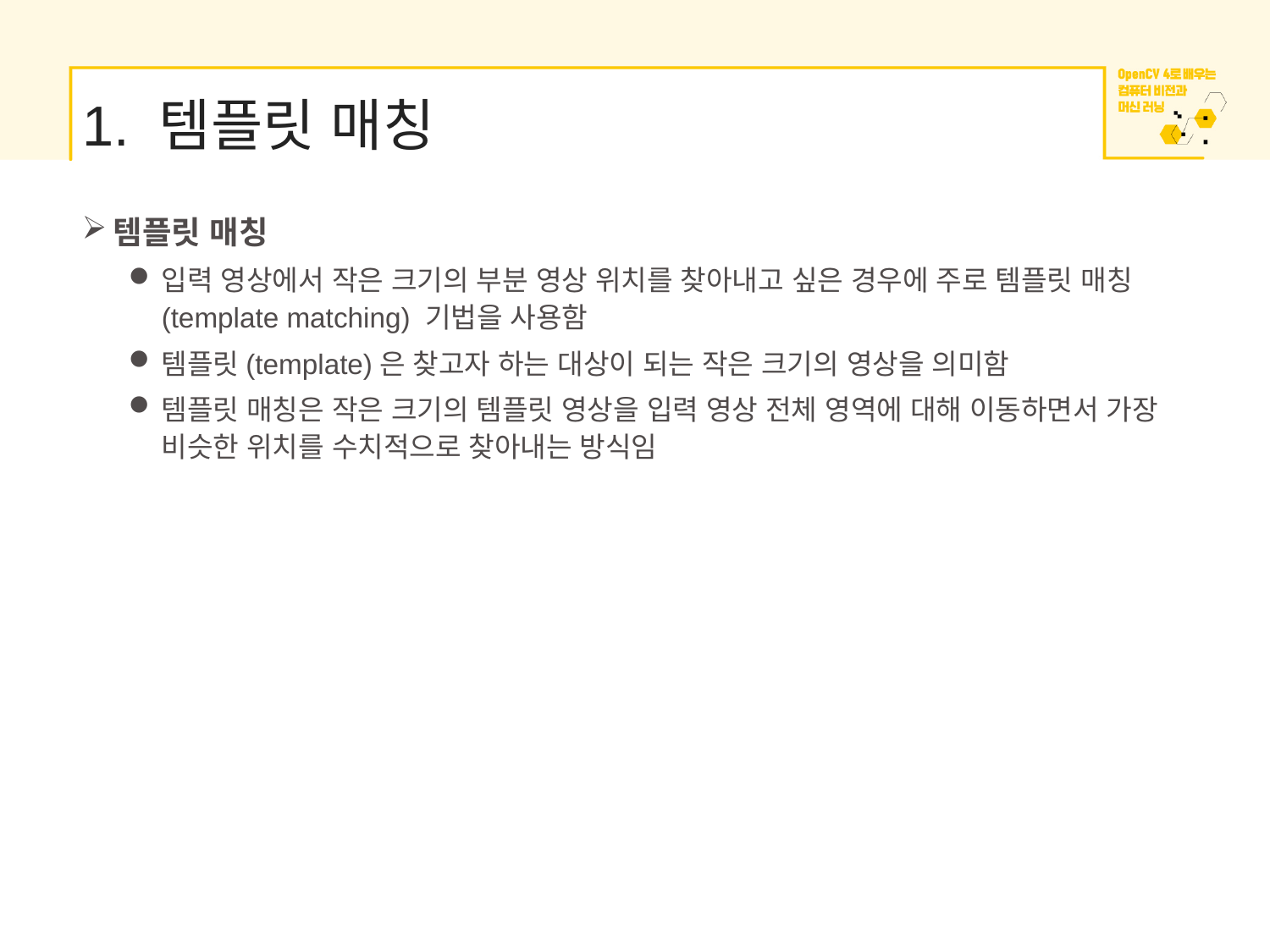

# 1. 템플릿 매칭
템플릿 매칭
입력 영상에서 작은 크기의 부분 영상 위치를 찾아내고 싶은 경우에 주로 템플릿 매칭(template matching) 기법을 사용함
템플릿(template)은 찾고자 하는 대상이 되는 작은 크기의 영상을 의미함
템플릿 매칭은 작은 크기의 템플릿 영상을 입력 영상 전체 영역에 대해 이동하면서 가장 비슷한 위치를 수치적으로 찾아내는 방식임